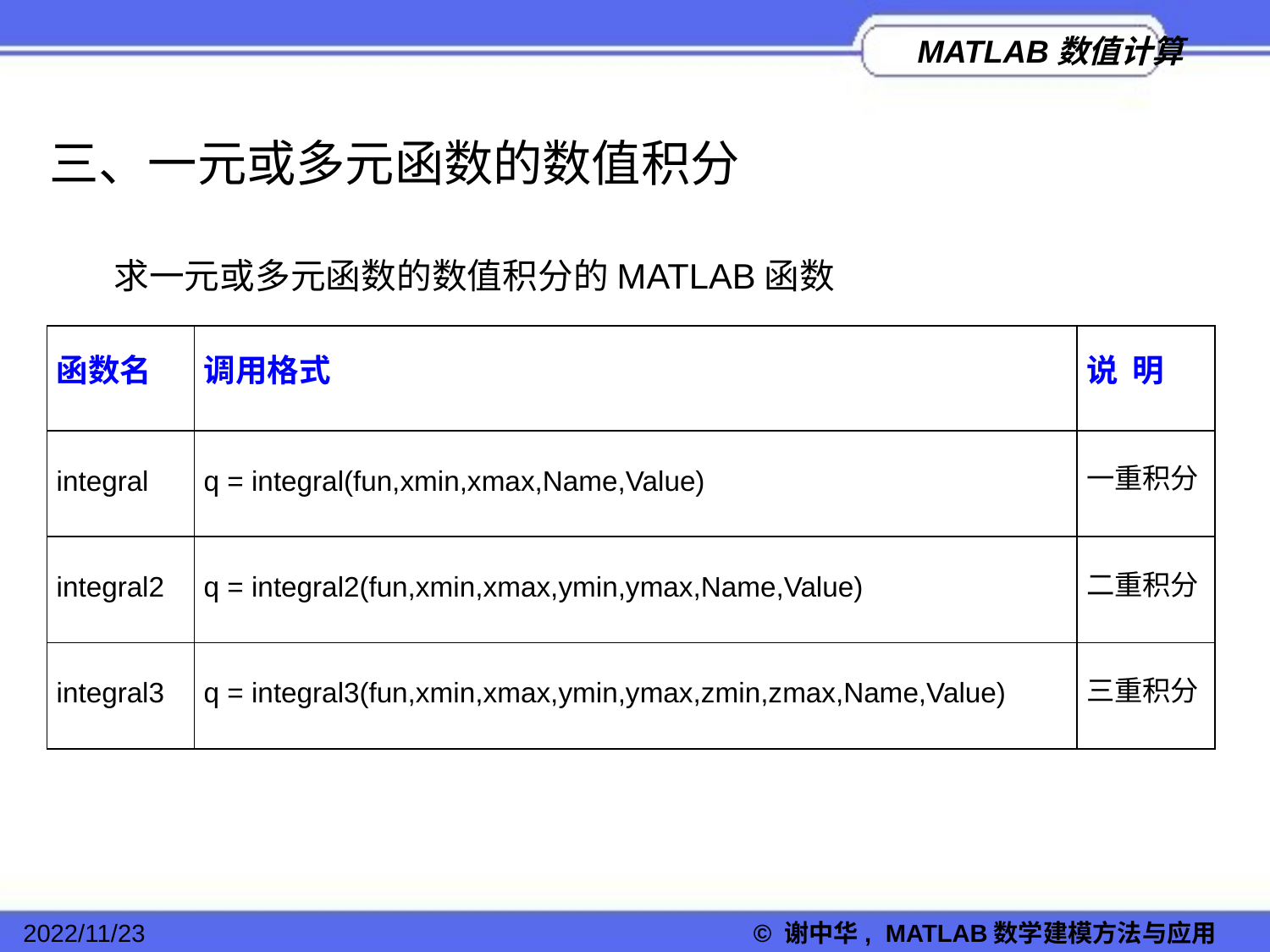

三、一元或多元函数的数值积分
求一元或多元函数的数值积分的MATLAB函数
| 函数名 | 调用格式 | 说 明 |
| --- | --- | --- |
| integral | q = integral(fun,xmin,xmax,Name,Value) | 一重积分 |
| integral2 | q = integral2(fun,xmin,xmax,ymin,ymax,Name,Value) | 二重积分 |
| integral3 | q = integral3(fun,xmin,xmax,ymin,ymax,zmin,zmax,Name,Value) | 三重积分 |
2022/11/23
© 谢中华,  MATLAB数学建模方法与应用